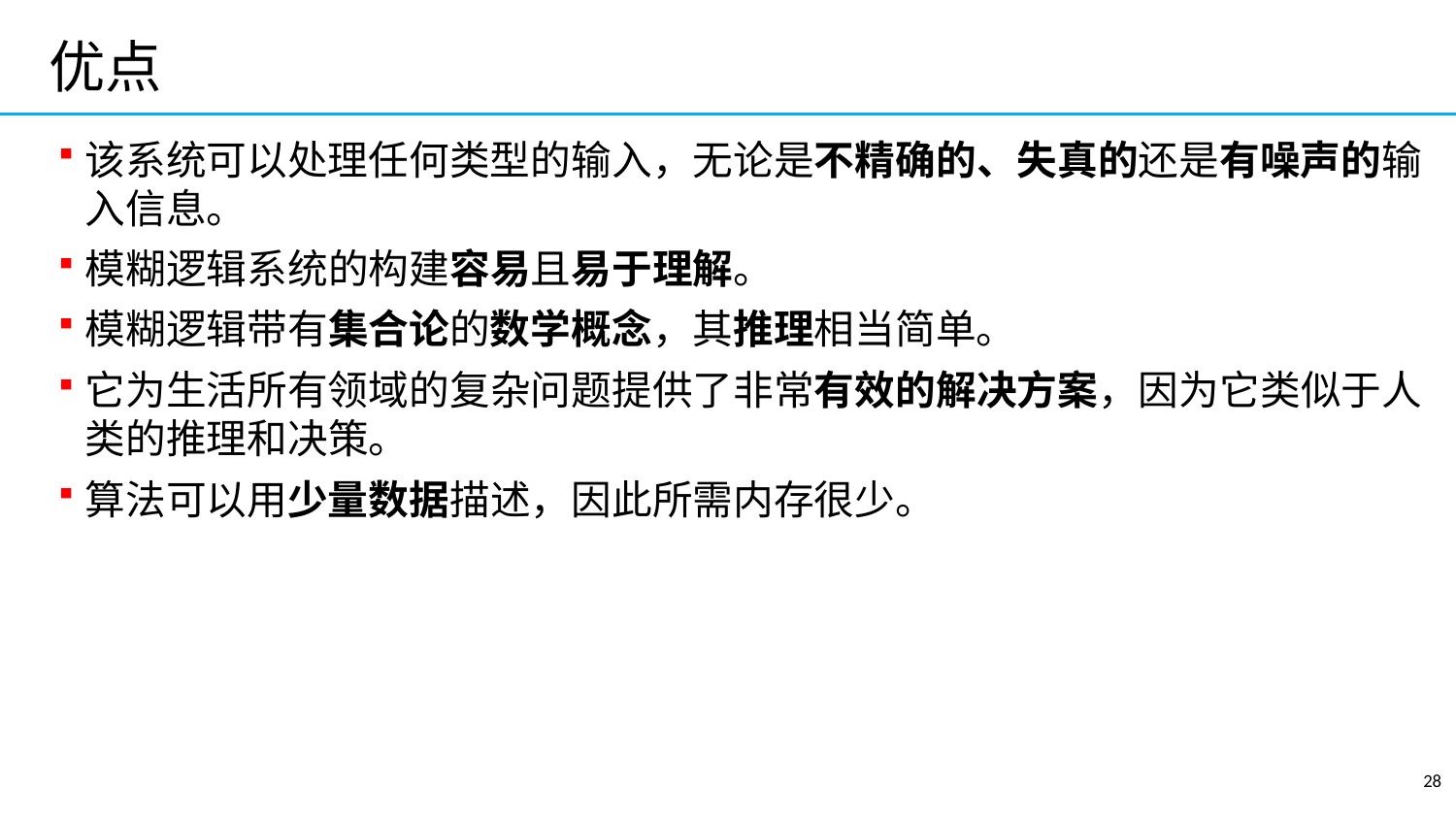

# 优点

该系统可以处理任何类型的输入，无论是不精确的、失真的还是有噪声的输入信息。
模糊逻辑系统的构建容易且易于理解。
模糊逻辑带有集合论的数学概念，其推理相当简单。
它为生活所有领域的复杂问题提供了非常有效的解决方案，因为它类似于人类的推理和决策。
算法可以用少量数据描述，因此所需内存很少。

28